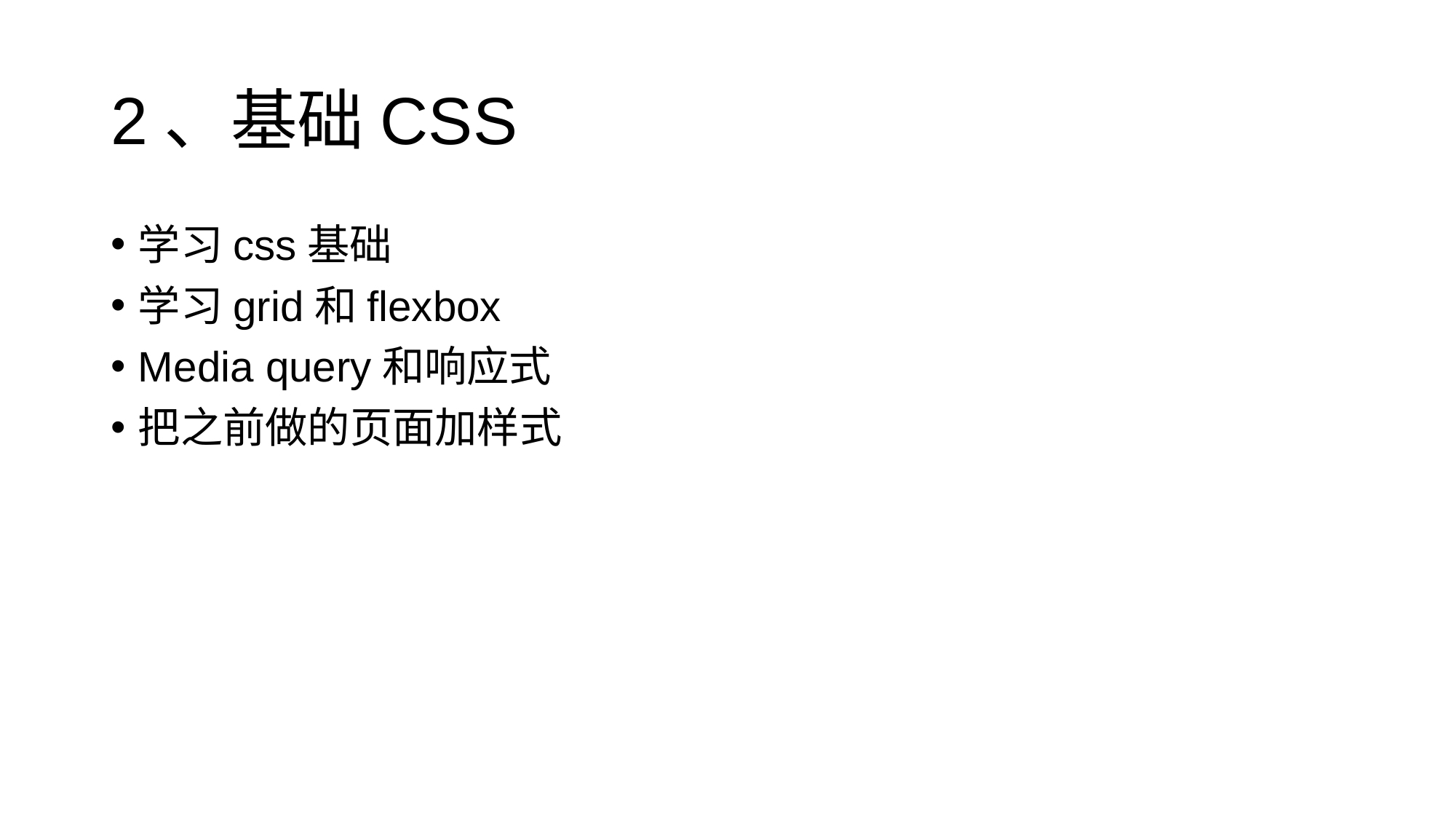

# 2、基础CSS
学习css基础
学习grid和flexbox
Media query和响应式
把之前做的页面加样式